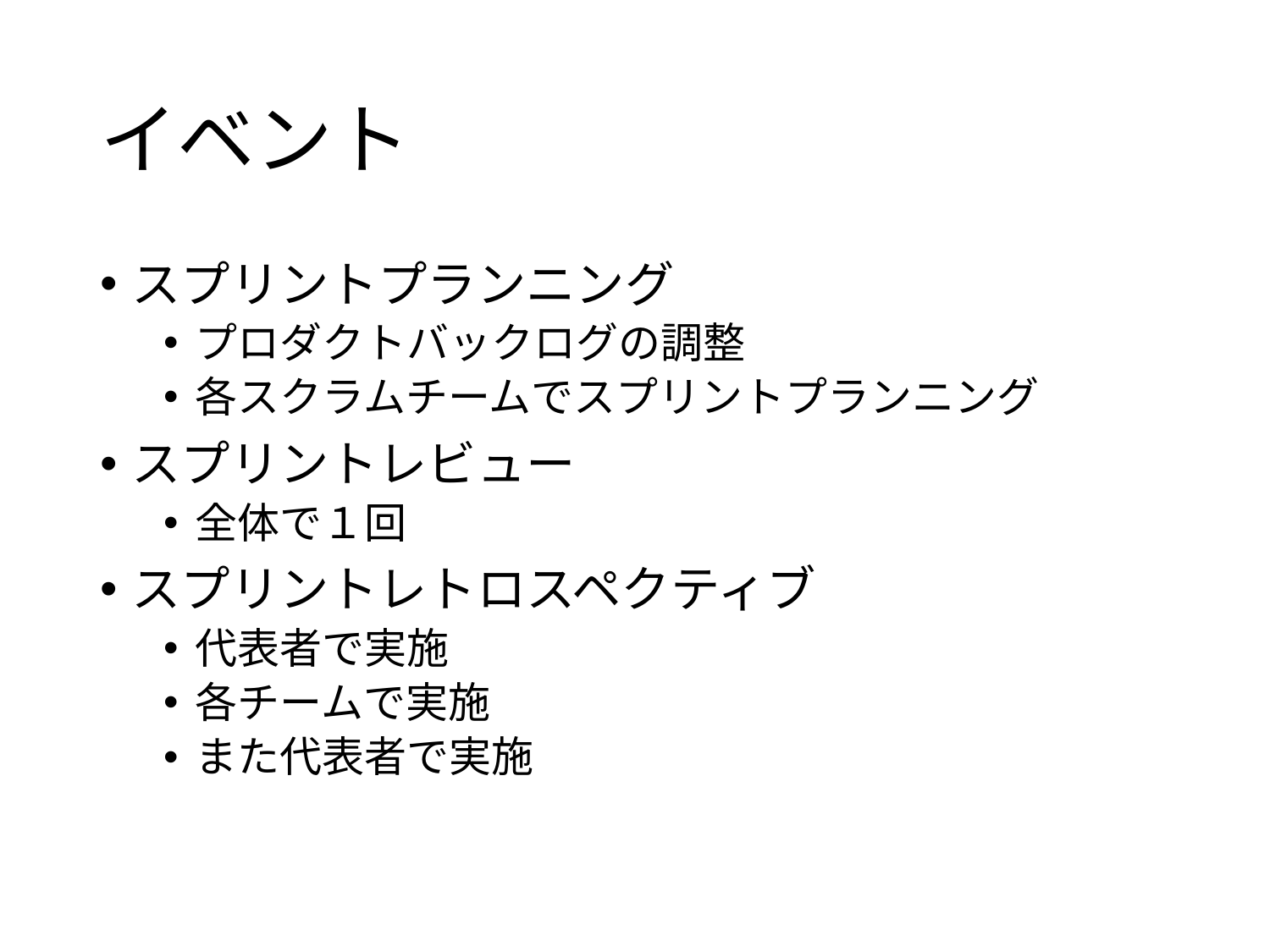

# イベント
スプリントプランニング
プロダクトバックログの調整
各スクラムチームでスプリントプランニング
スプリントレビュー
全体で１回
スプリントレトロスペクティブ
代表者で実施
各チームで実施
また代表者で実施